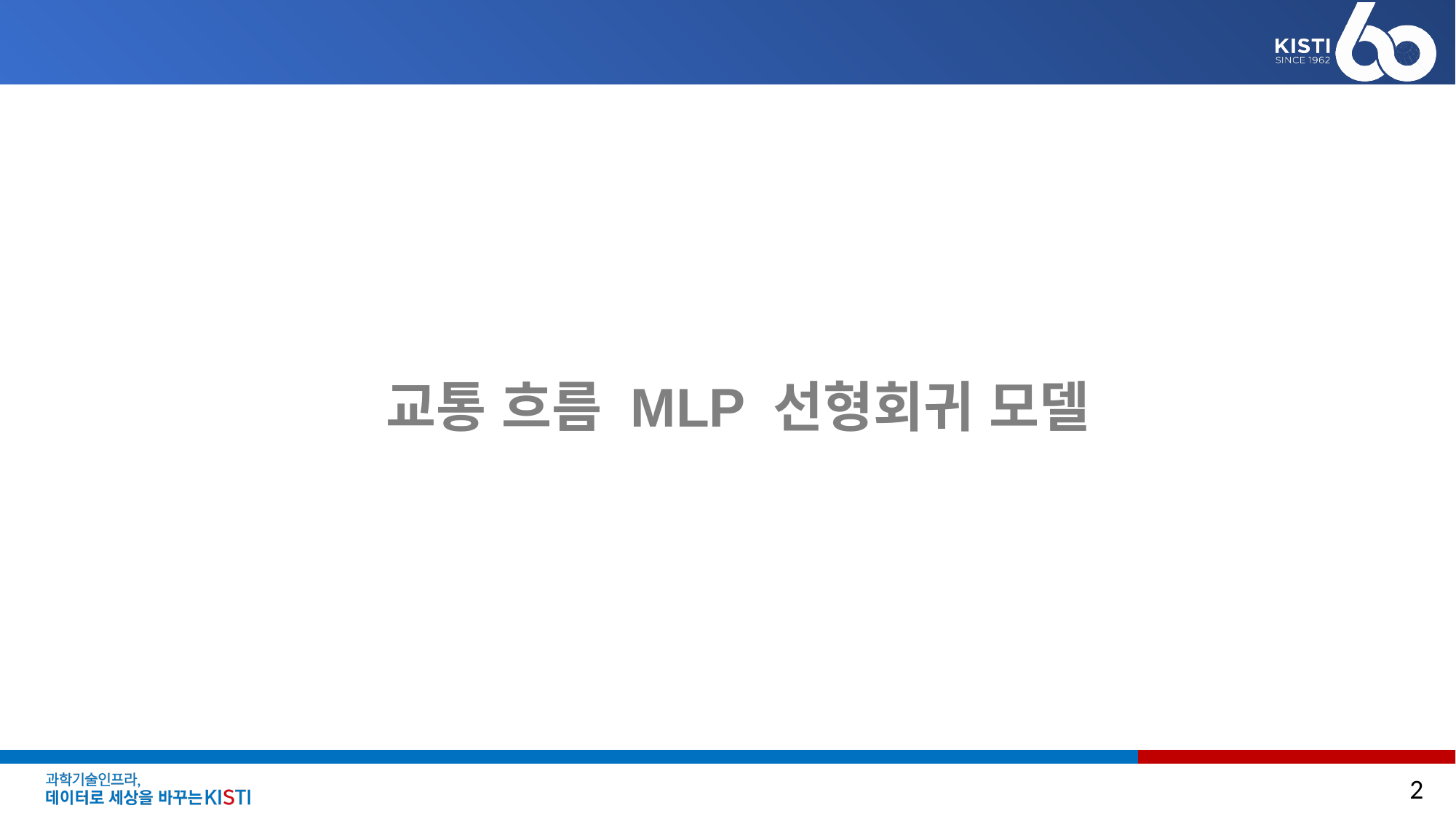

# 교통 흐름 MLP 선형회귀 모델
2